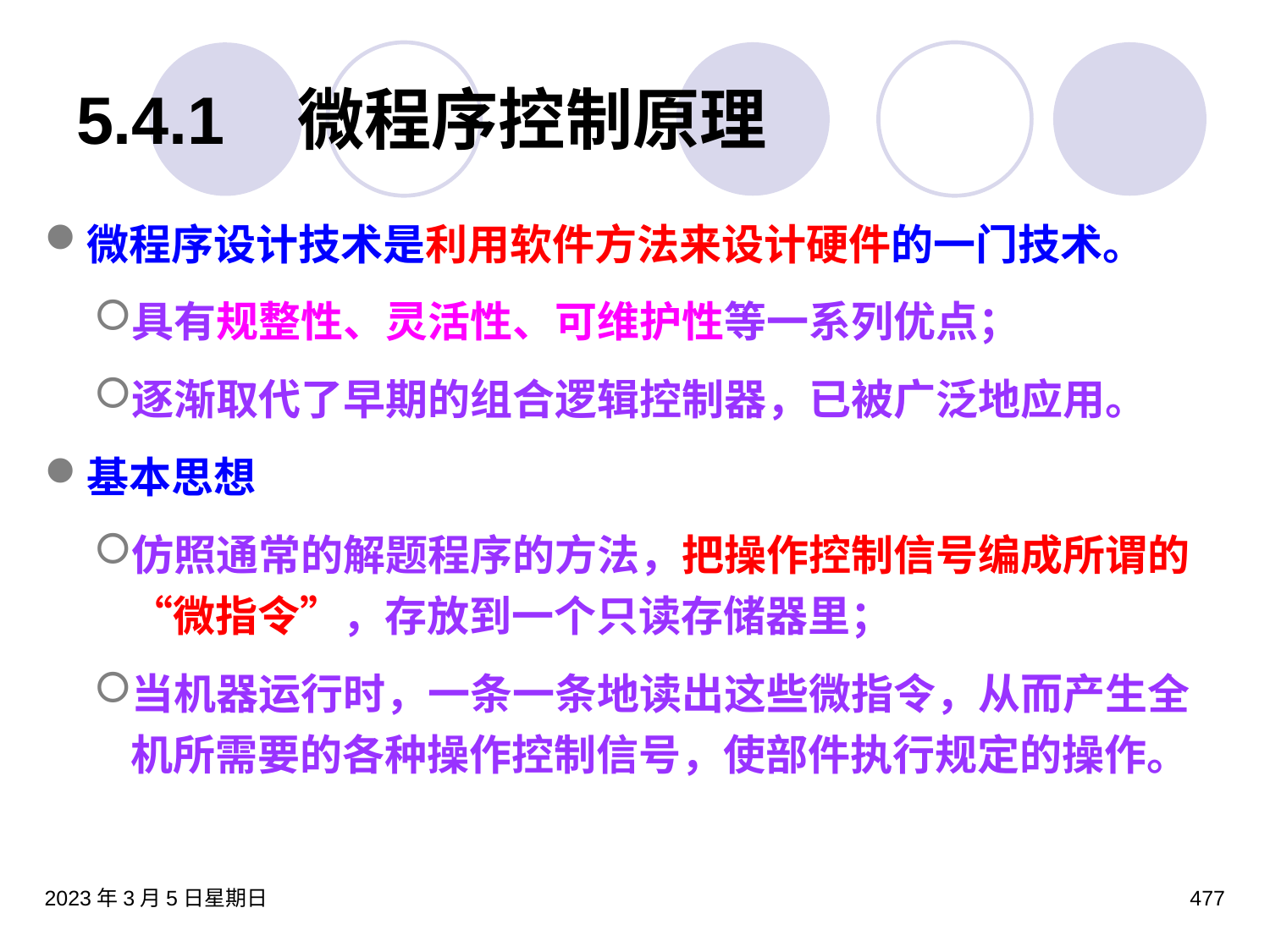

# 5.4.1   微程序控制原理
微程序设计技术是利用软件方法来设计硬件的一门技术。
具有规整性、灵活性、可维护性等一系列优点；
逐渐取代了早期的组合逻辑控制器，已被广泛地应用。
基本思想
仿照通常的解题程序的方法，把操作控制信号编成所谓的“微指令”，存放到一个只读存储器里；
当机器运行时，一条一条地读出这些微指令，从而产生全机所需要的各种操作控制信号，使部件执行规定的操作。
2023年3月5日星期日
477